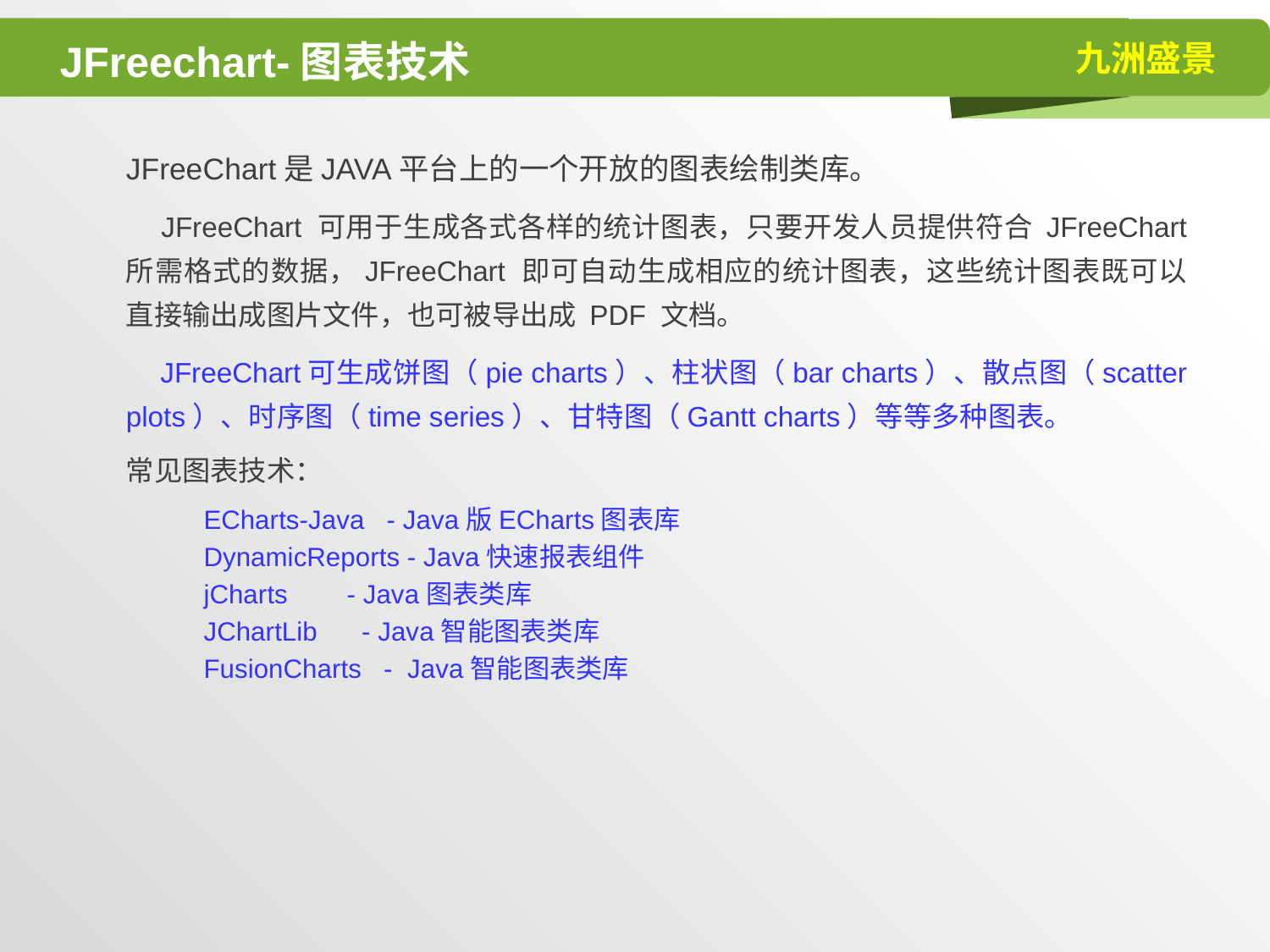

# JFreechart-图表技术
JFreeChart是JAVA平台上的一个开放的图表绘制类库。
    JFreeChart 可用于生成各式各样的统计图表，只要开发人员提供符合 JFreeChart 所需格式的数据，JFreeChart 即可自动生成相应的统计图表，这些统计图表既可以直接输出成图片文件，也可被导出成 PDF 文档。
    JFreeChart可生成饼图（pie charts）、柱状图（bar charts）、散点图（scatter plots）、时序图（time series）、甘特图（Gantt charts）等等多种图表。
常见图表技术：
ECharts-Java   - Java版ECharts图表库
DynamicReports - Java快速报表组件
jCharts        - Java图表类库
JChartLib      - Java智能图表类库
FusionCharts   -  Java智能图表类库